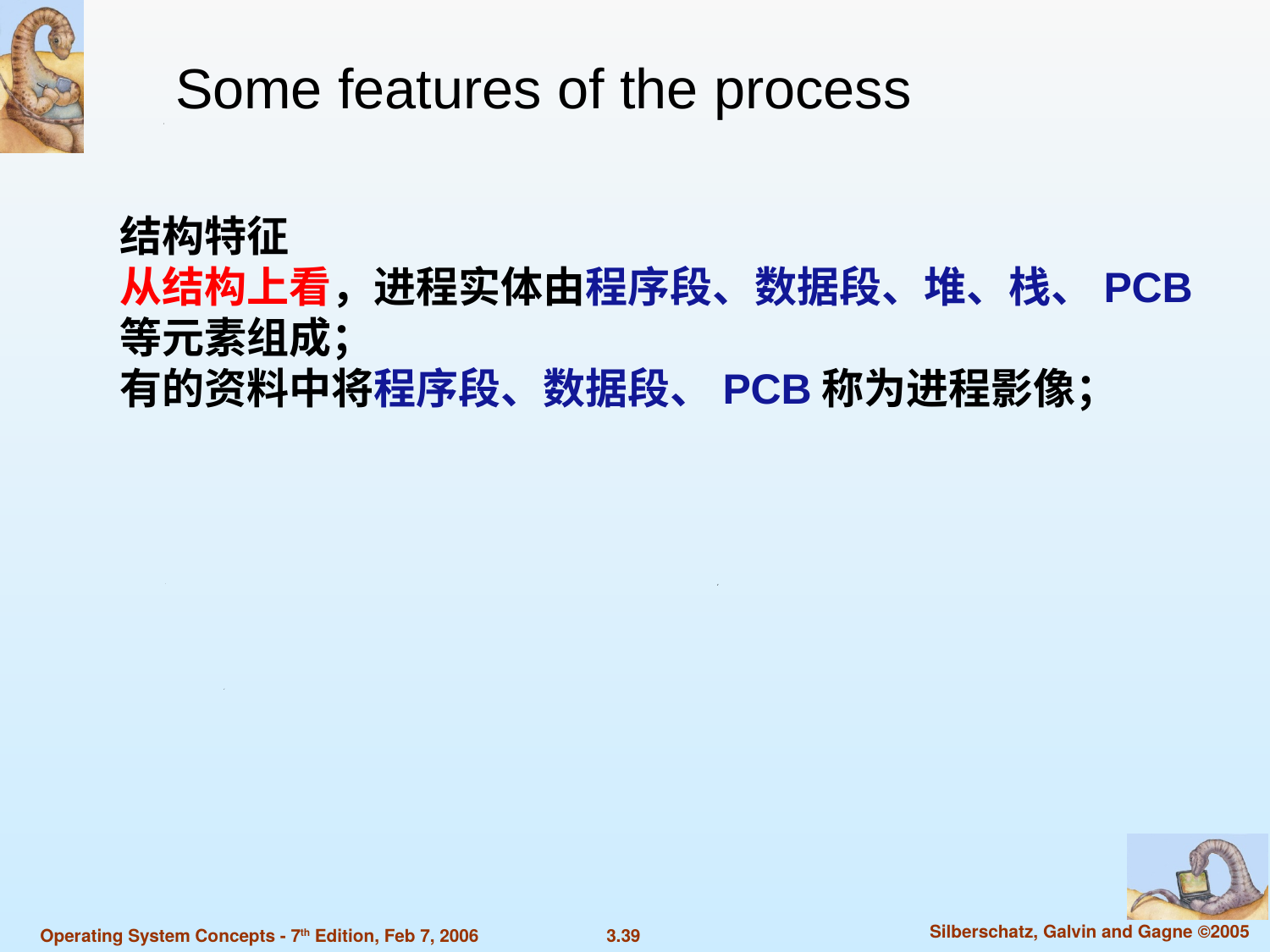

Some features of the process
结构特征
从结构上看，进程实体由程序段、数据段、堆、栈、PCB等元素组成；
有的资料中将程序段、数据段、PCB称为进程影像；